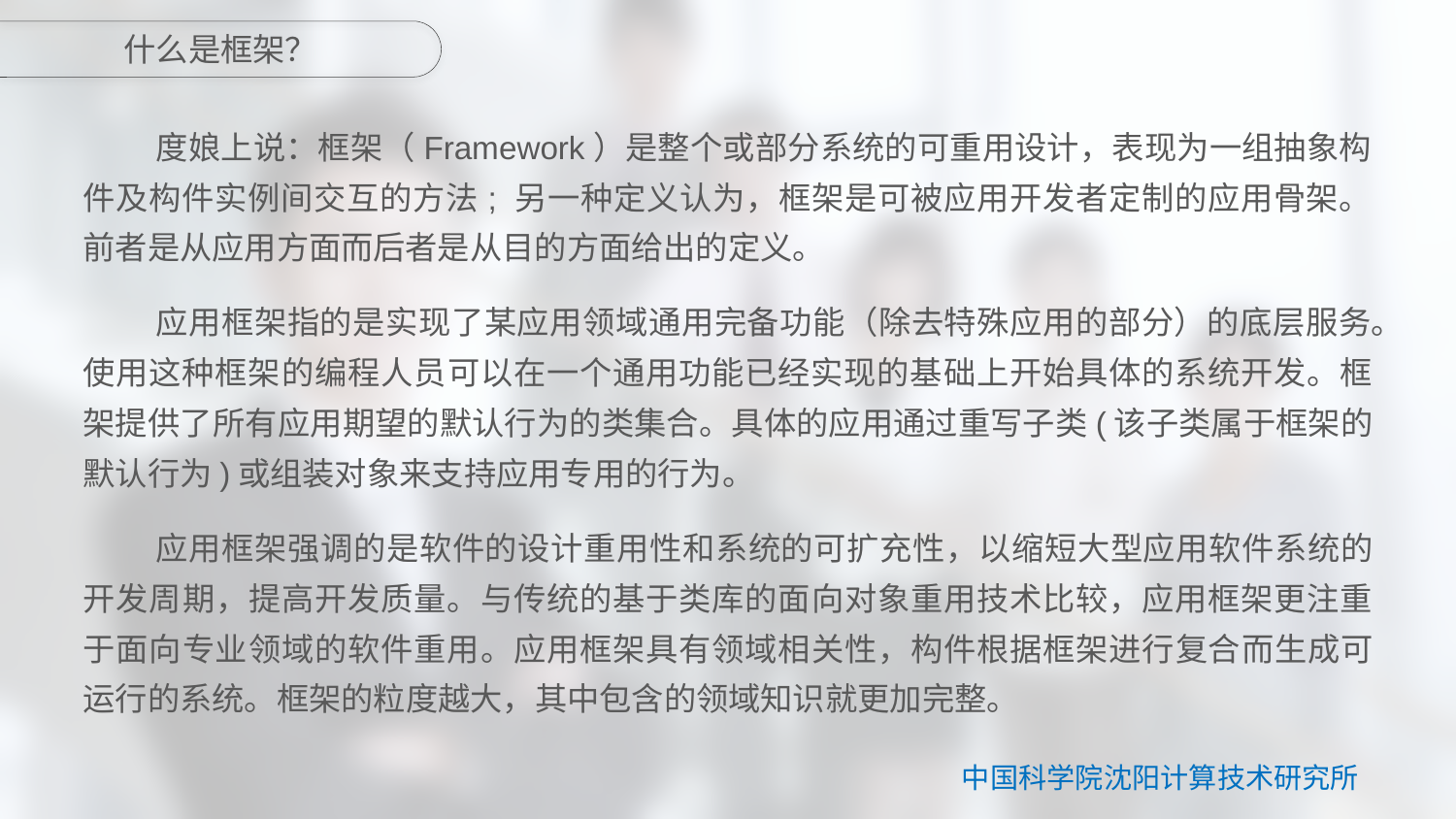

什么是框架？
度娘上说：框架（Framework）是整个或部分系统的可重用设计，表现为一组抽象构件及构件实例间交互的方法; 另一种定义认为，框架是可被应用开发者定制的应用骨架。前者是从应用方面而后者是从目的方面给出的定义。
应用框架指的是实现了某应用领域通用完备功能（除去特殊应用的部分）的底层服务。使用这种框架的编程人员可以在一个通用功能已经实现的基础上开始具体的系统开发。框架提供了所有应用期望的默认行为的类集合。具体的应用通过重写子类(该子类属于框架的默认行为)或组装对象来支持应用专用的行为。
应用框架强调的是软件的设计重用性和系统的可扩充性，以缩短大型应用软件系统的开发周期，提高开发质量。与传统的基于类库的面向对象重用技术比较，应用框架更注重于面向专业领域的软件重用。应用框架具有领域相关性，构件根据框架进行复合而生成可运行的系统。框架的粒度越大，其中包含的领域知识就更加完整。
中国科学院沈阳计算技术研究所